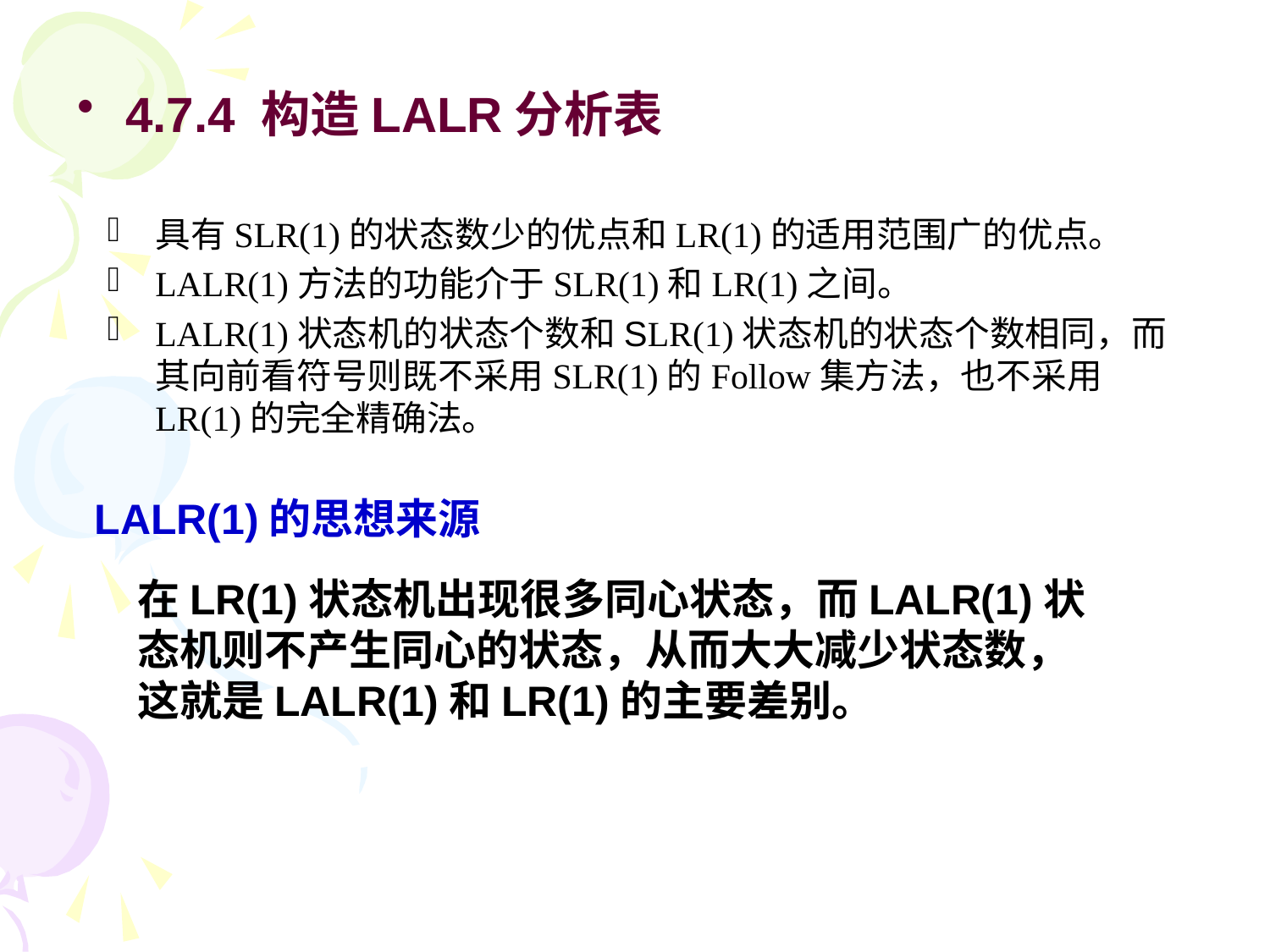

4.7.4 构造LALR分析表
具有SLR(1)的状态数少的优点和LR(1)的适用范围广的优点。
LALR(1)方法的功能介于SLR(1)和LR(1)之间。
LALR(1)状态机的状态个数和SLR(1)状态机的状态个数相同，而其向前看符号则既不采用SLR(1)的Follow集方法，也不采用LR(1)的完全精确法。
LALR(1)的思想来源
在LR(1)状态机出现很多同心状态，而LALR(1)状态机则不产生同心的状态，从而大大减少状态数，这就是LALR(1)和LR(1)的主要差别。
171